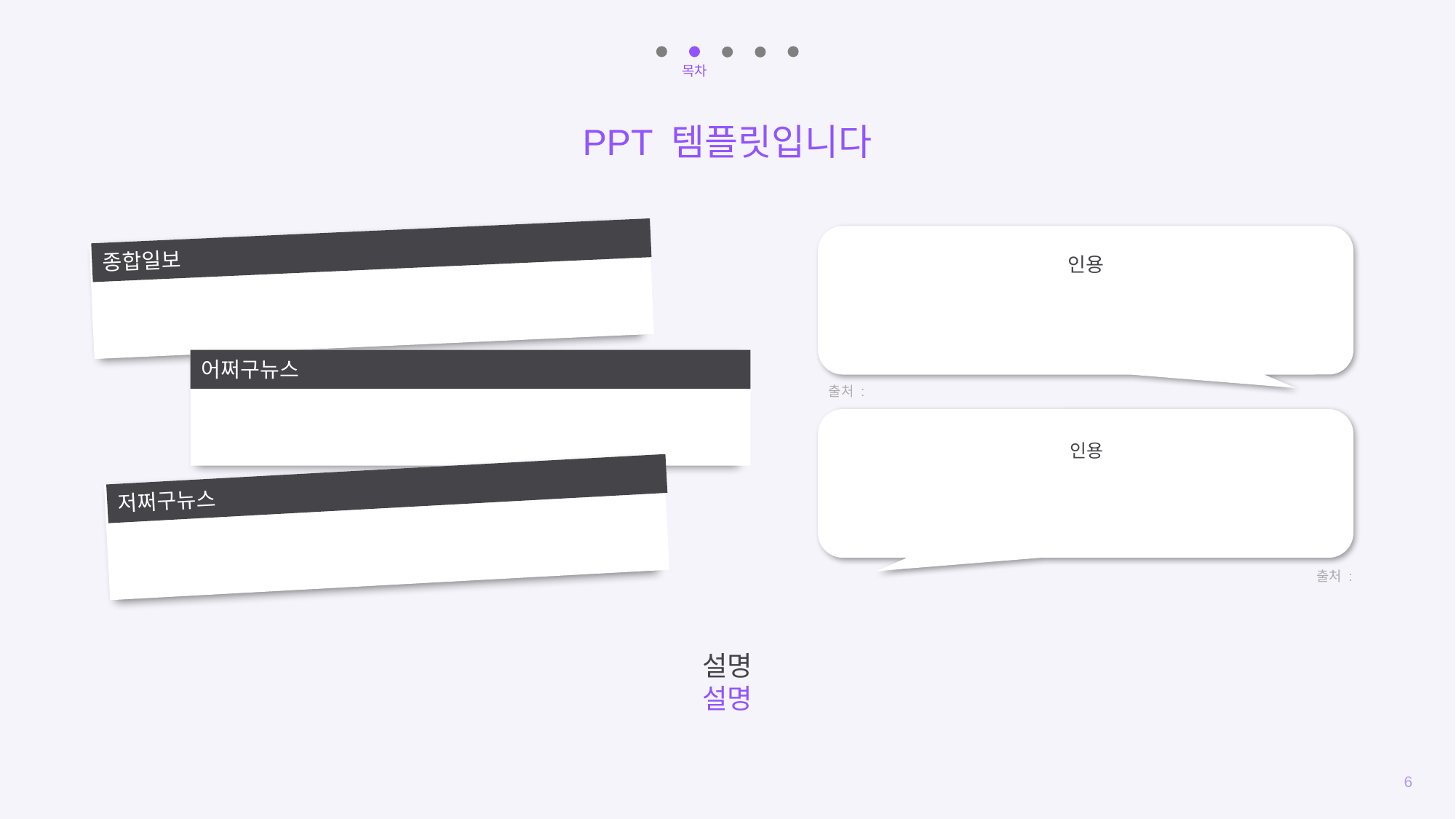

목차
PPT 템플릿입니다

인용
출처 :

인용
출처 :

종합일보

어쩌구뉴스

저쩌구뉴스
설명
설명
6